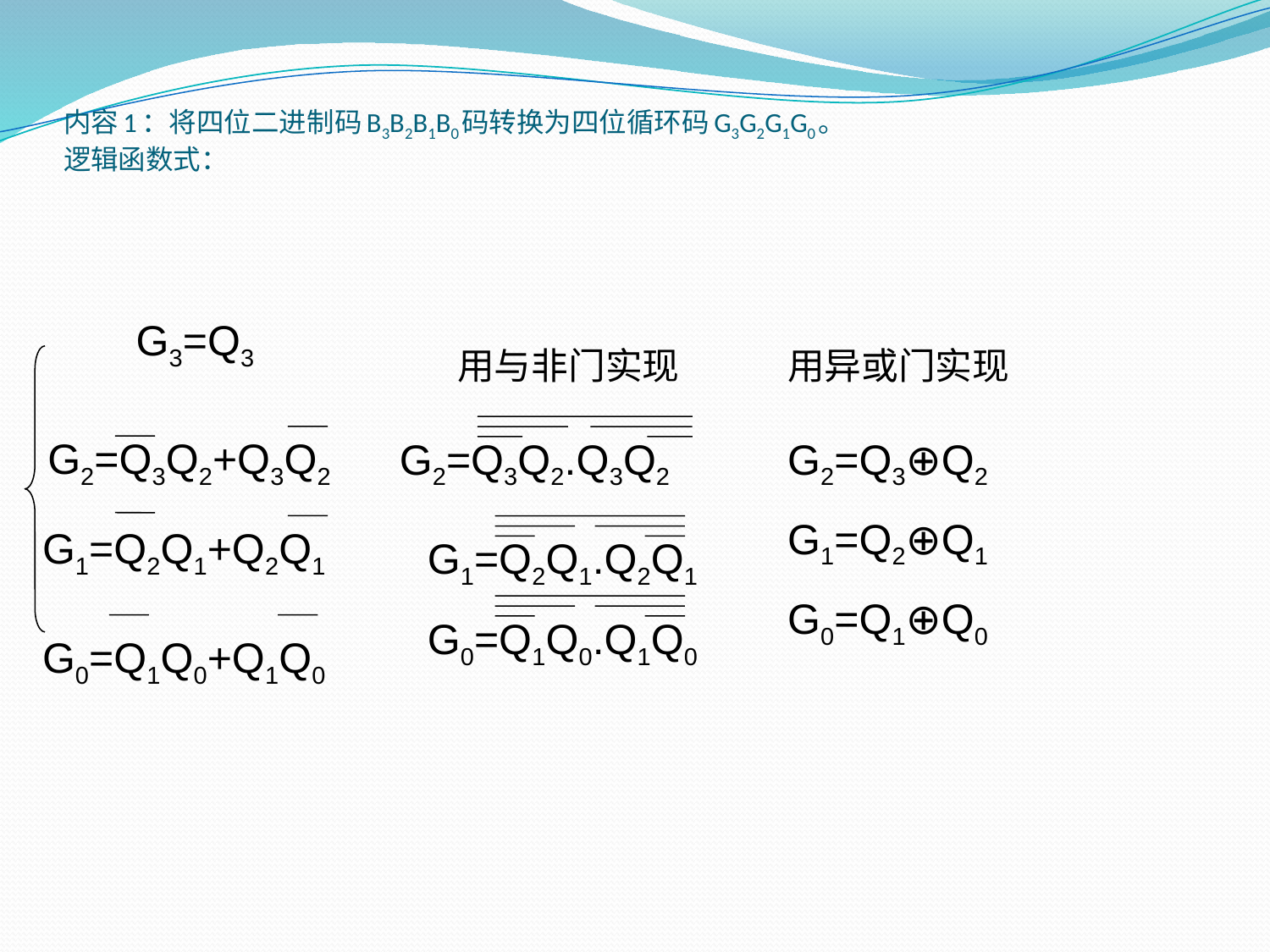

# 内容1：将四位二进制码B3B2B1B0码转换为四位循环码G3G2G1G0。 逻辑函数式：
 G3=Q3
用与非门实现
用异或门实现

G2=Q3Q2.Q3Q2

G2=Q3Q2+Q3Q2

G2=Q3⊕Q2
G1=Q2⊕Q1

G1=Q2Q1+Q2Q1

G1=Q2Q1.Q2Q1

G0=Q1⊕Q0

G0=Q1Q0.Q1Q0

G0=Q1Q0+Q1Q0